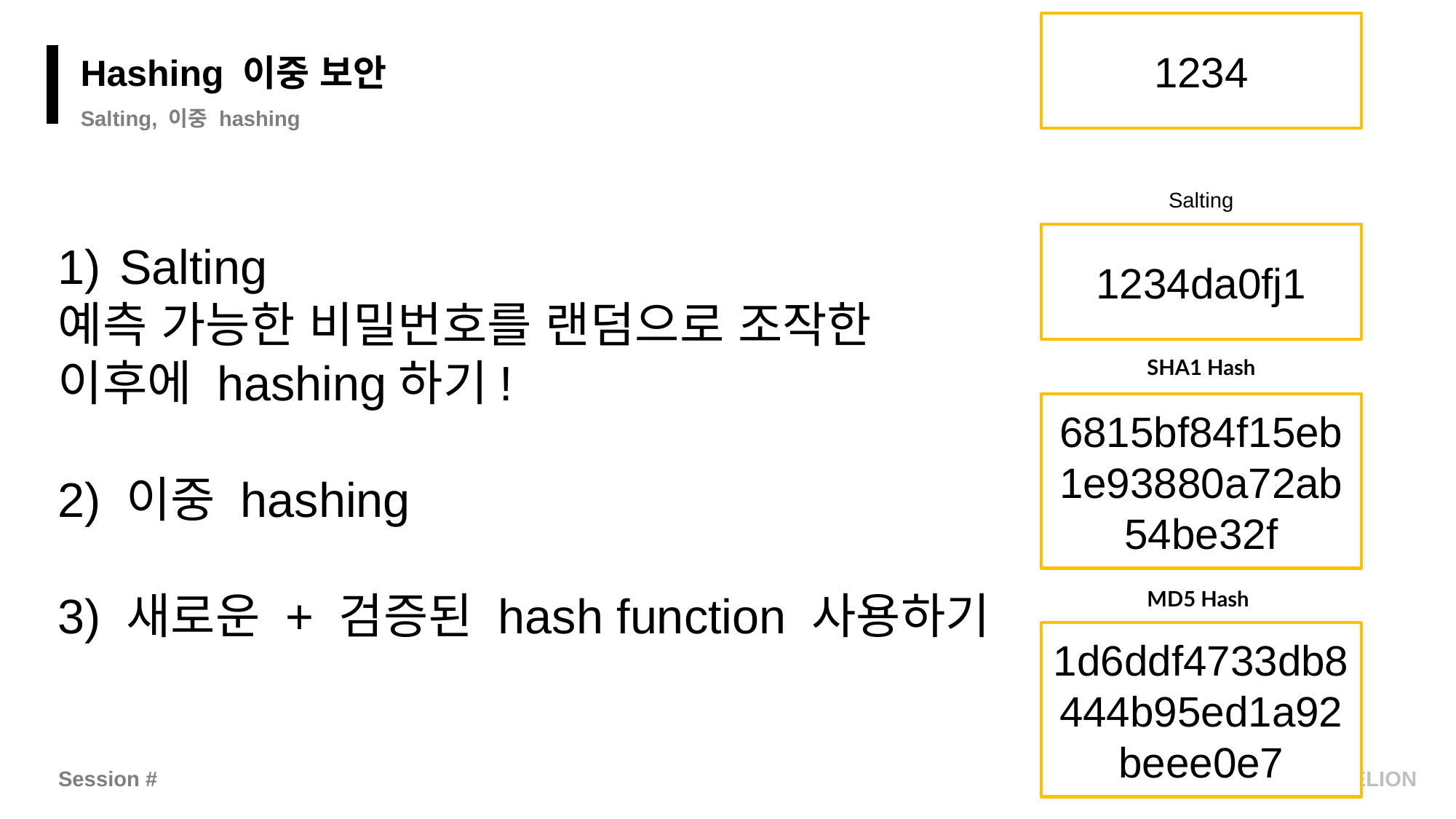

본문 장
1234
Hashing 이중 보안

Salting, 이중 hashing
Salting
1234da0fj1
Salting
예측 가능한 비밀번호를 랜덤으로 조작한 이후에 hashing하기!

2) 이중 hashing

3) 새로운 + 검증된 hash function 사용하기
SHA1 Hash
6815bf84f15eb1e93880a72ab54be32f
MD5 Hash
1d6ddf4733db8444b95ed1a92beee0e7
Session #
NEXT X LIKELION